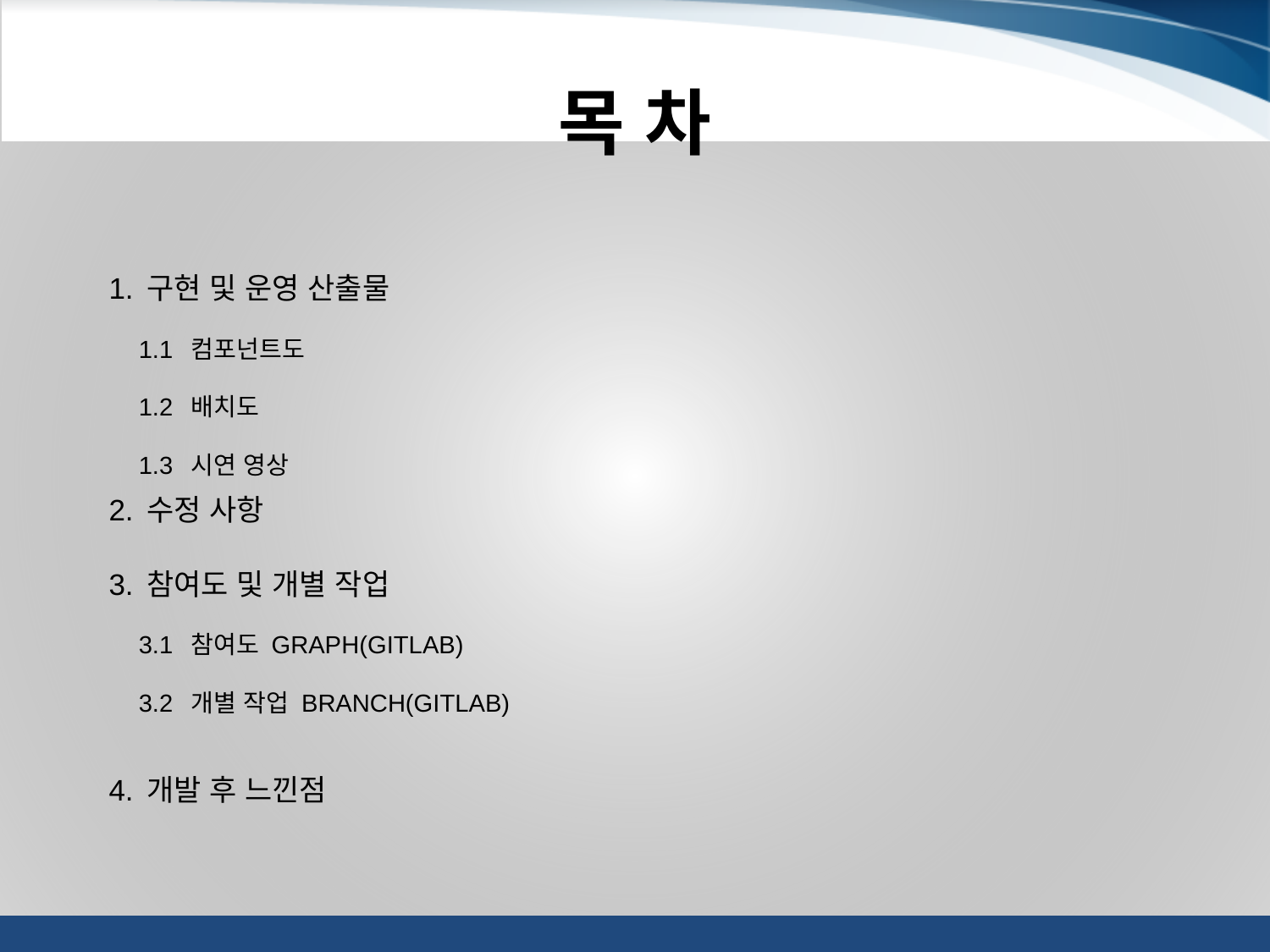

목 차
1. 구현 및 운영 산출물
1.1  컴포넌트도
1.2  배치도
1.3  시연 영상
2. 수정 사항

3. 참여도 및 개별 작업
3.1  참여도 GRAPH(GITLAB)
3.2  개별 작업 BRANCH(GITLAB)
4. 개발 후 느낀점